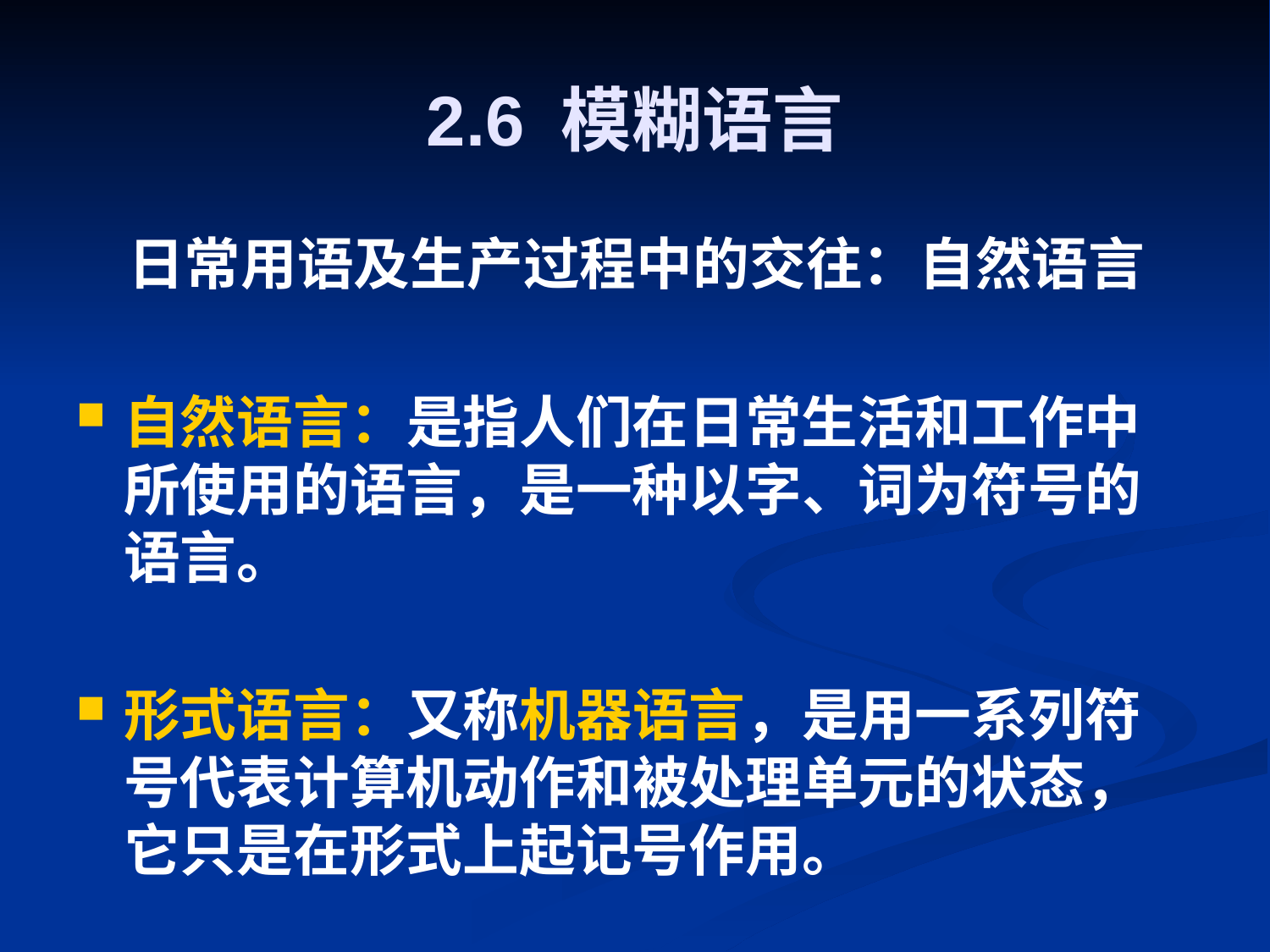

# 2.6 模糊语言
   日常用语及生产过程中的交往：自然语言

自然语言：是指人们在日常生活和工作中所使用的语言，是一种以字、词为符号的语言。

形式语言：又称机器语言，是用一系列符号代表计算机动作和被处理单元的状态，它只是在形式上起记号作用。